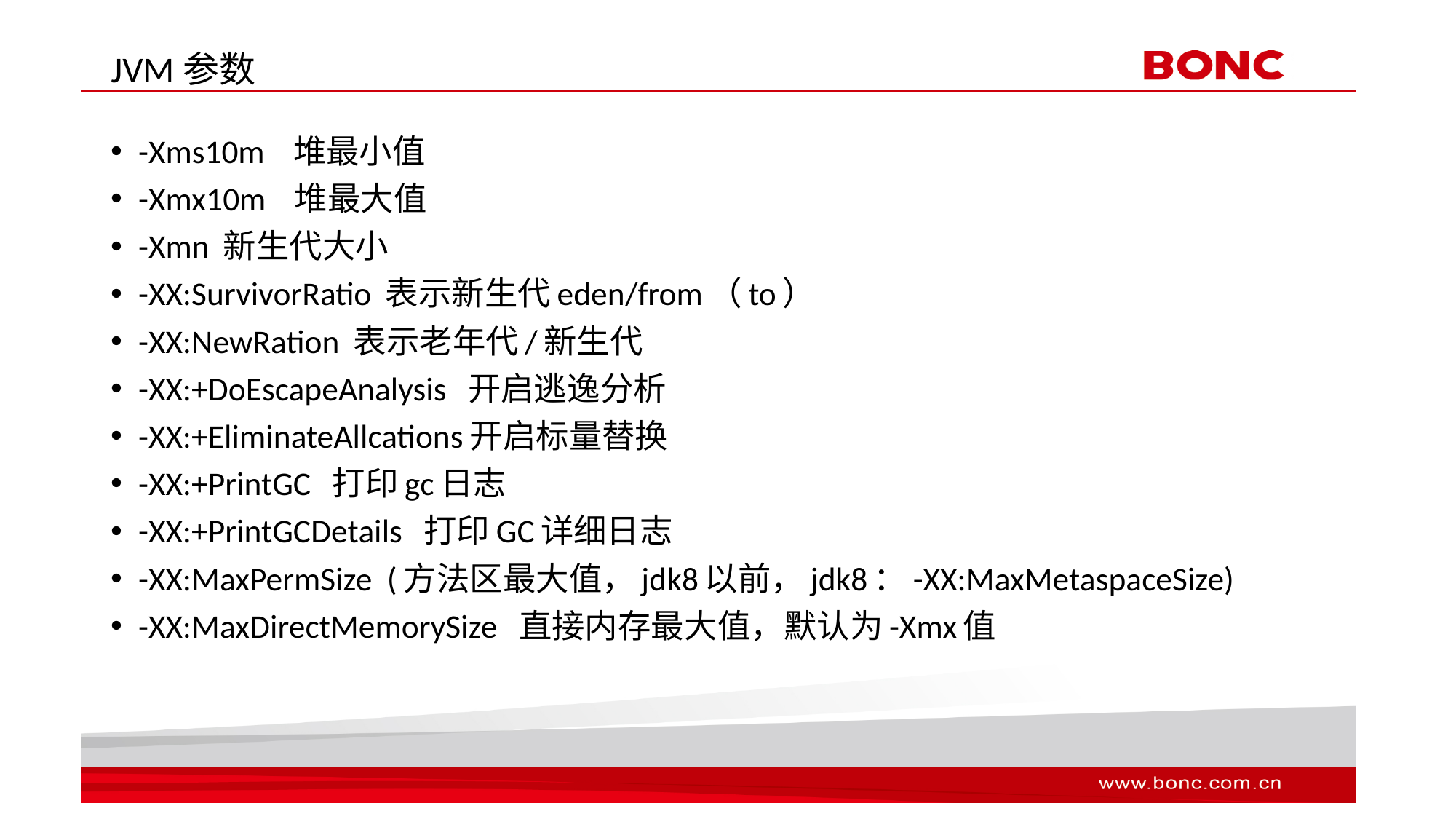

# JVM参数
-Xms10m   堆最小值
-Xmx10m   堆最大值
-Xmn 新生代大小
-XX:SurvivorRatio 表示新生代eden/from（to）
-XX:NewRation 表示老年代/新生代
-XX:+DoEscapeAnalysis  开启逃逸分析
-XX:+EliminateAllcations开启标量替换
-XX:+PrintGC  打印gc日志
-XX:+PrintGCDetails  打印GC详细日志
-XX:MaxPermSize  (方法区最大值，jdk8以前，jdk8：-XX:MaxMetaspaceSize)
-XX:MaxDirectMemorySize  直接内存最大值，默认为-Xmx值